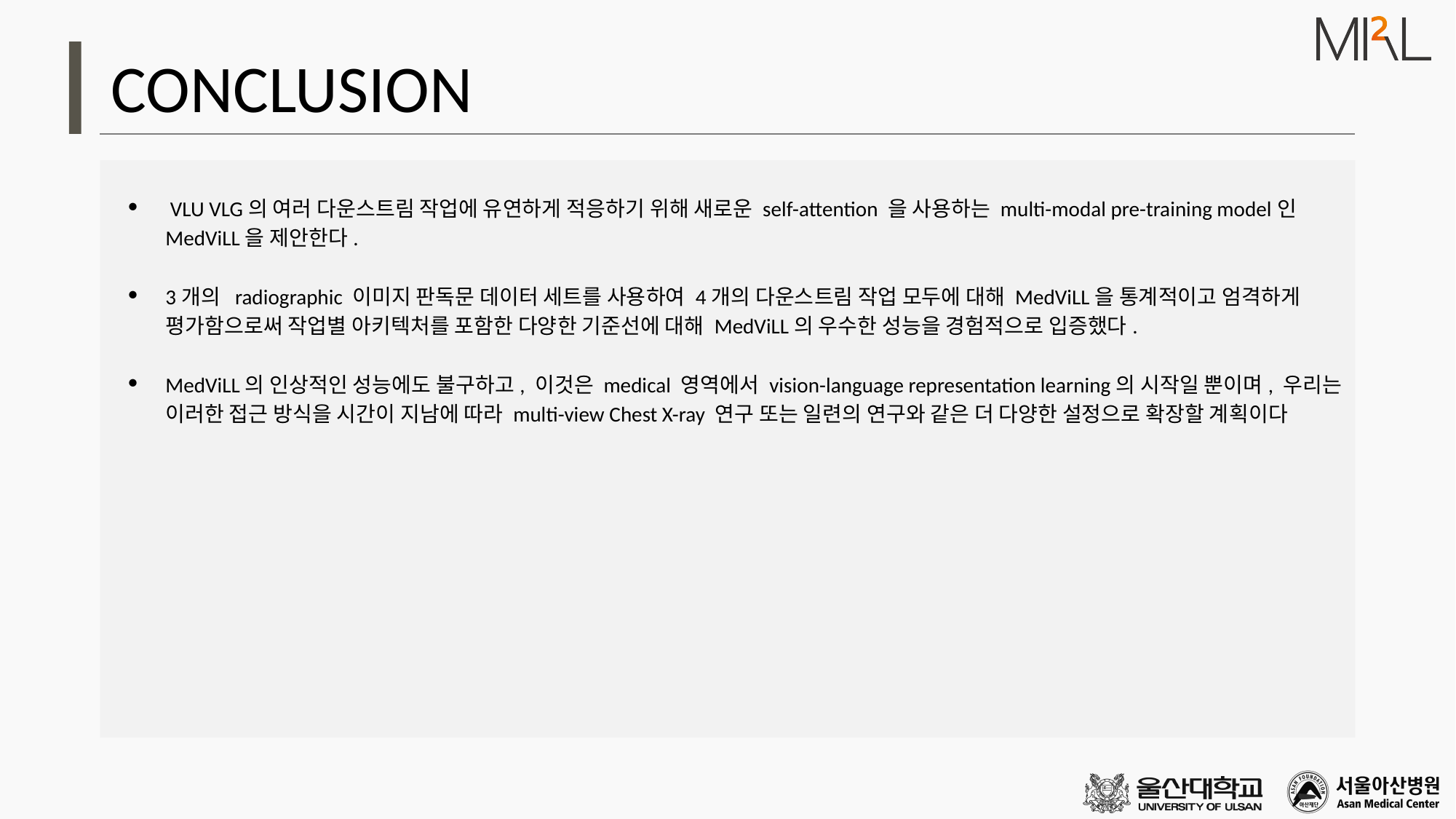

# CONCLUSION

 VLU VLG의 여러 다운스트림 작업에 유연하게 적응하기 위해 새로운 self-attention 을 사용하는 multi-modal pre-training model인 MedViLL을 제안한다.

3개의  radiographic 이미지 판독문 데이터 세트를 사용하여 4개의 다운스트림 작업 모두에 대해 MedViLL을 통계적이고 엄격하게 평가함으로써 작업별 아키텍처를 포함한 다양한 기준선에 대해 MedViLL의 우수한 성능을 경험적으로 입증했다.

MedViLL의 인상적인 성능에도 불구하고, 이것은 medical 영역에서 vision-language representation learning의 시작일 뿐이며, 우리는 이러한 접근 방식을 시간이 지남에 따라 multi-view Chest X-ray 연구 또는 일련의 연구와 같은 더 다양한 설정으로 확장할 계획이다